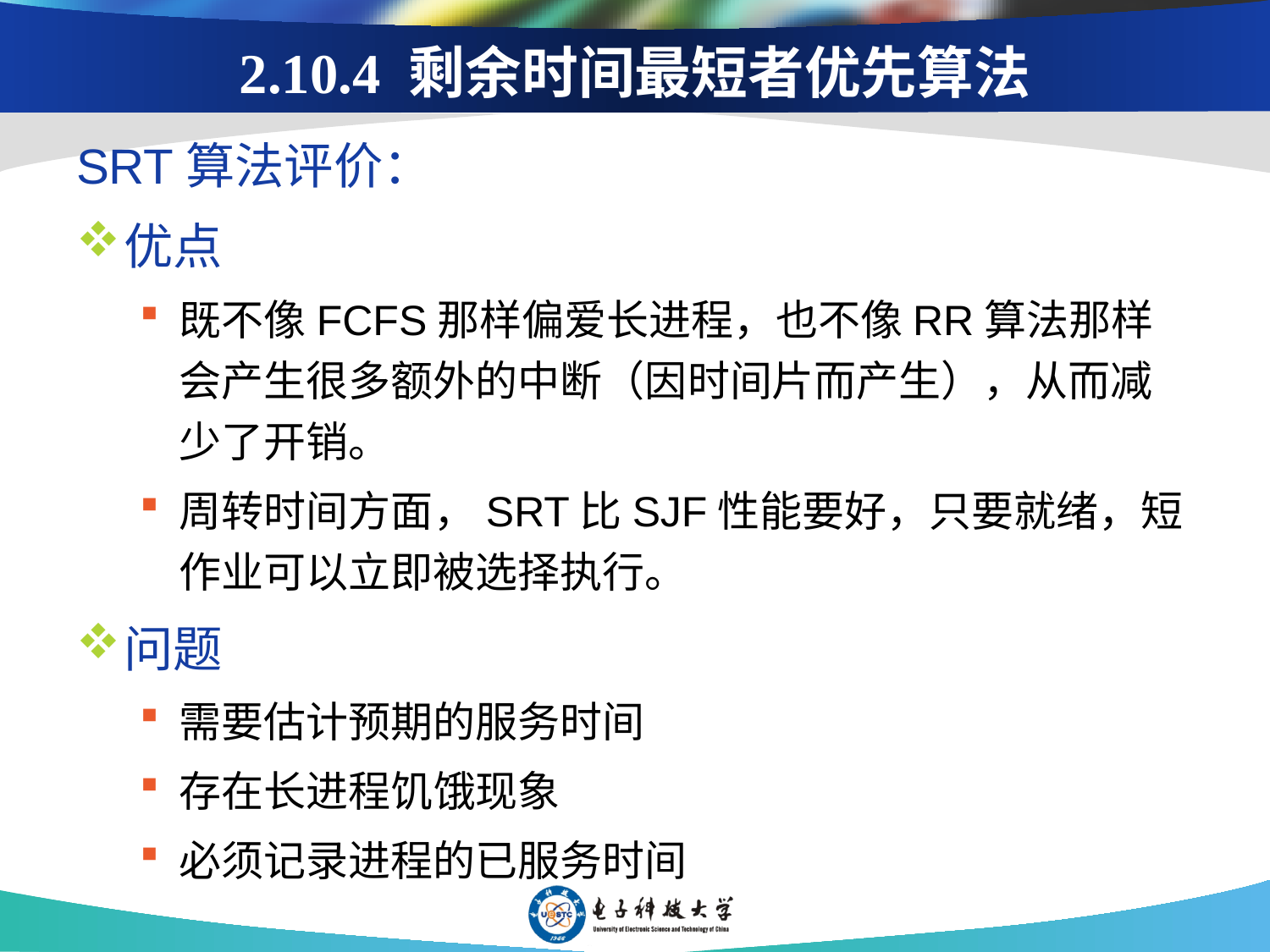

# 2.10.4 剩余时间最短者优先算法
SRT算法评价：
优点
既不像FCFS那样偏爱长进程，也不像RR算法那样会产生很多额外的中断（因时间片而产生），从而减少了开销。
周转时间方面，SRT比SJF性能要好，只要就绪，短作业可以立即被选择执行。
问题
需要估计预期的服务时间
存在长进程饥饿现象
必须记录进程的已服务时间